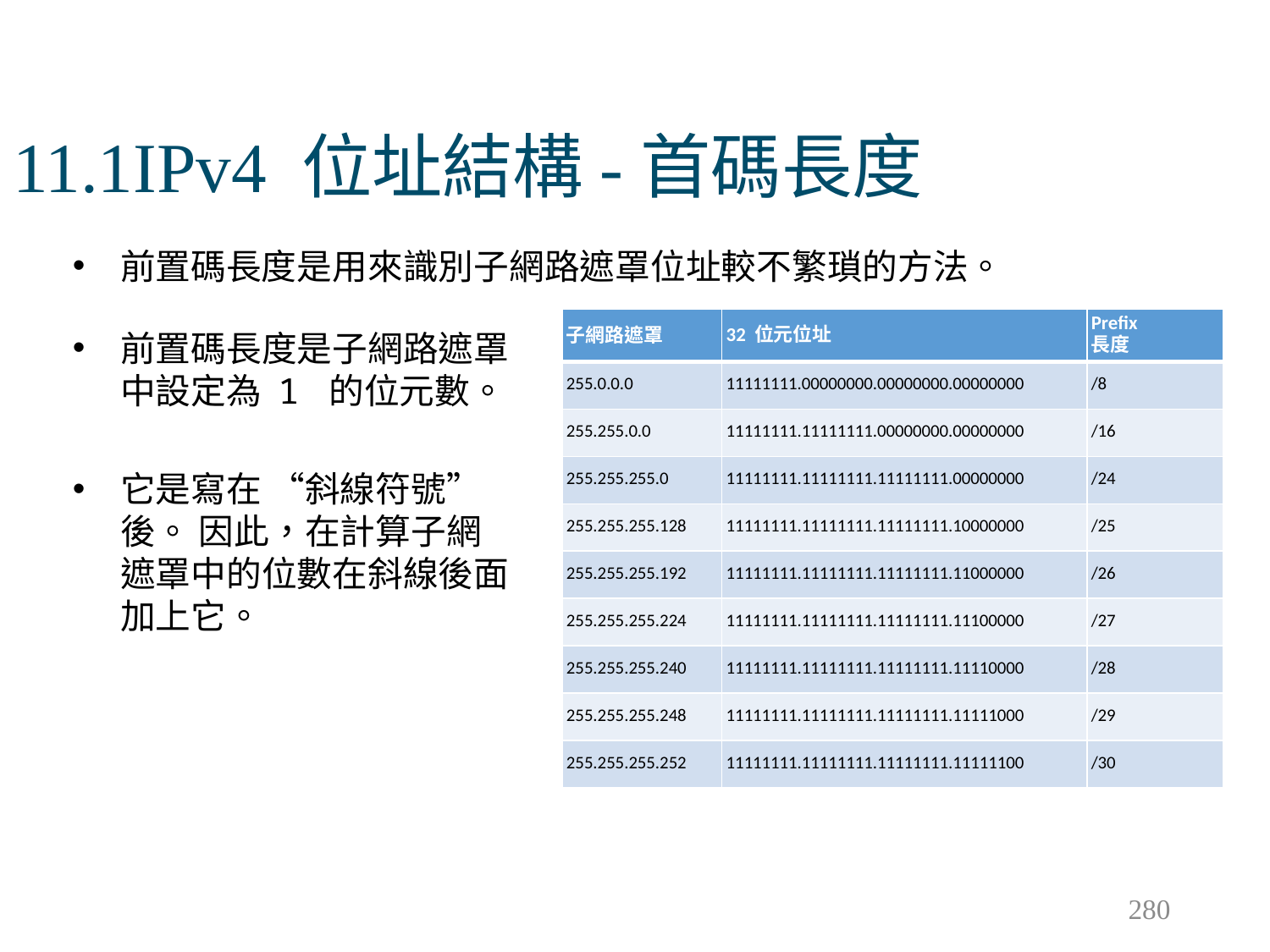

# 11.1IPv4 位址結構-首碼長度
前置碼長度是用來識別子網路遮罩位址較不繁瑣的方法。
| 子網路遮罩 | 32 位元位址 | Prefix 長度 |
| --- | --- | --- |
| 255.0.0.0 | 11111111.00000000.00000000.00000000 | /8 |
| 255.255.0.0 | 11111111.11111111.00000000.00000000 | /16 |
| 255.255.255.0 | 11111111.11111111.11111111.00000000 | /24 |
| 255.255.255.128 | 11111111.11111111.11111111.10000000 | /25 |
| 255.255.255.192 | 11111111.11111111.11111111.11000000 | /26 |
| 255.255.255.224 | 11111111.11111111.11111111.11100000 | /27 |
| 255.255.255.240 | 11111111.11111111.11111111.11110000 | /28 |
| 255.255.255.248 | 11111111.11111111.11111111.11111000 | /29 |
| 255.255.255.252 | 11111111.11111111.11111111.11111100 | /30 |
前置碼長度是子網路遮罩中設定為 1 的位元數。

它是寫在 “斜線符號”後。 因此，在計算子網遮罩中的位數在斜線後面加上它。
280